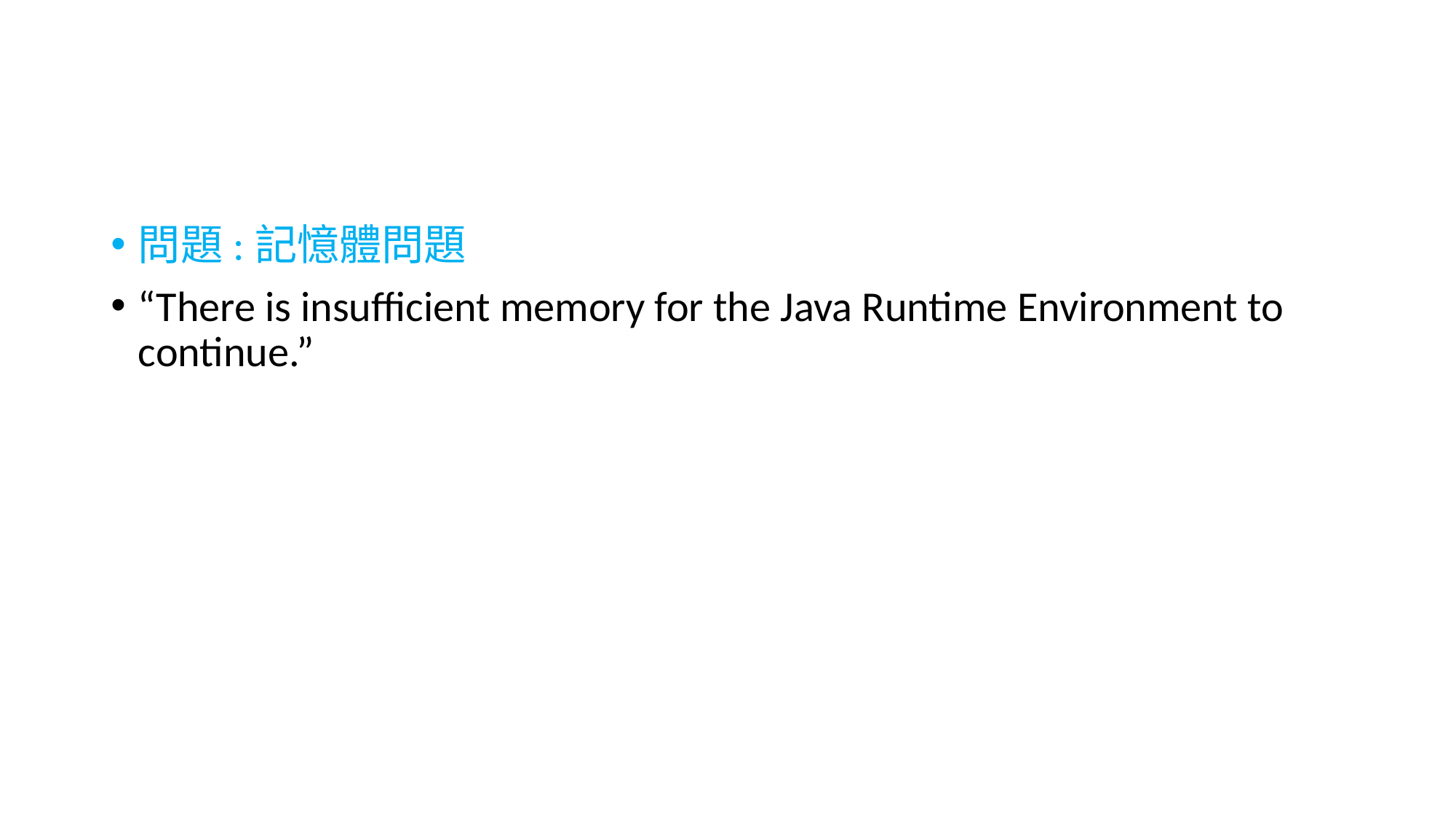

#
問題:記憶體問題
“There is insufficient memory for the Java Runtime Environment to continue.”